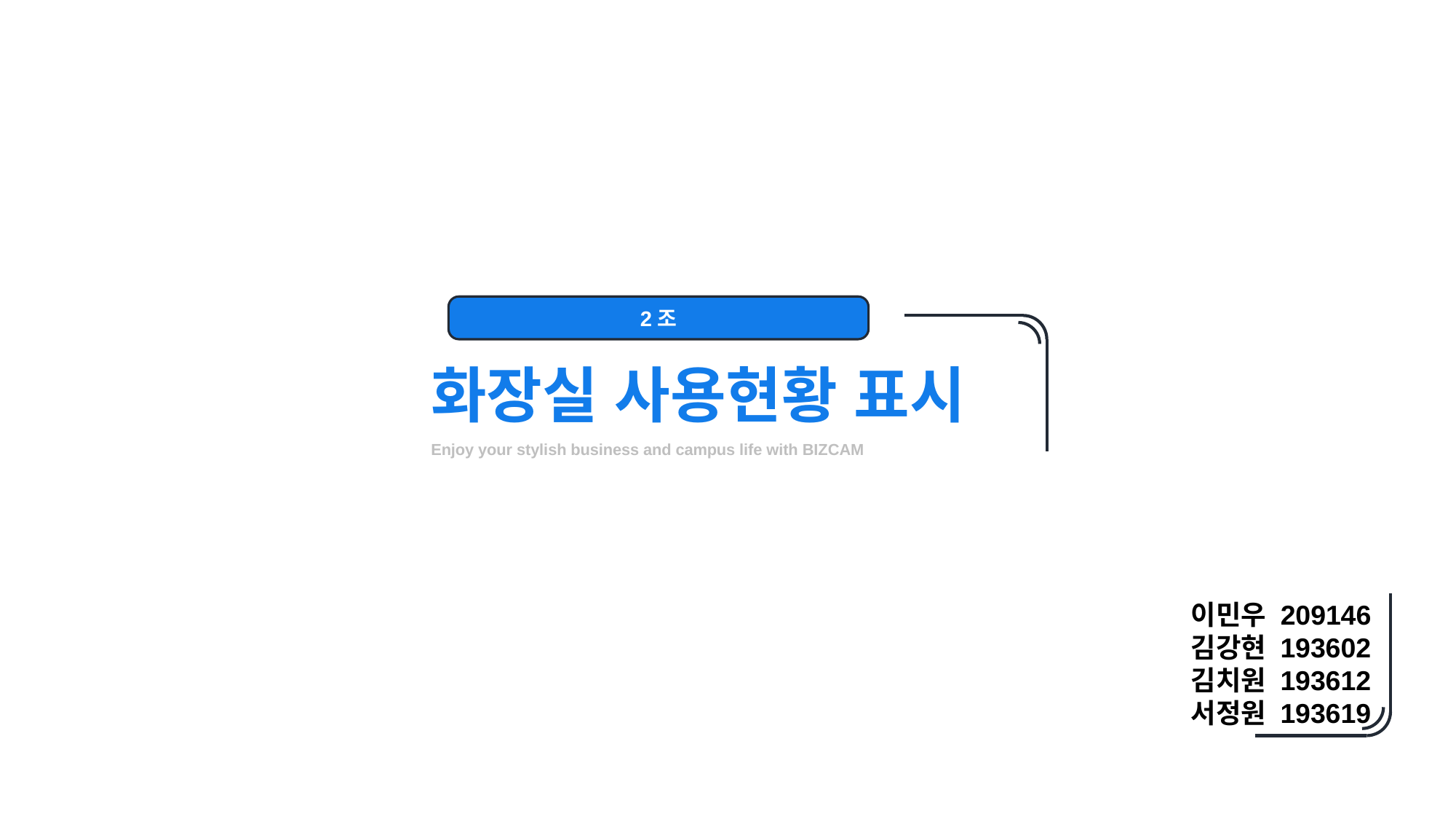

2조

화장실 사용현황 표시
Enjoy your stylish business and campus life with BIZCAM
이민우 209146
김강현 193602
김치원 193612
서정원 193619